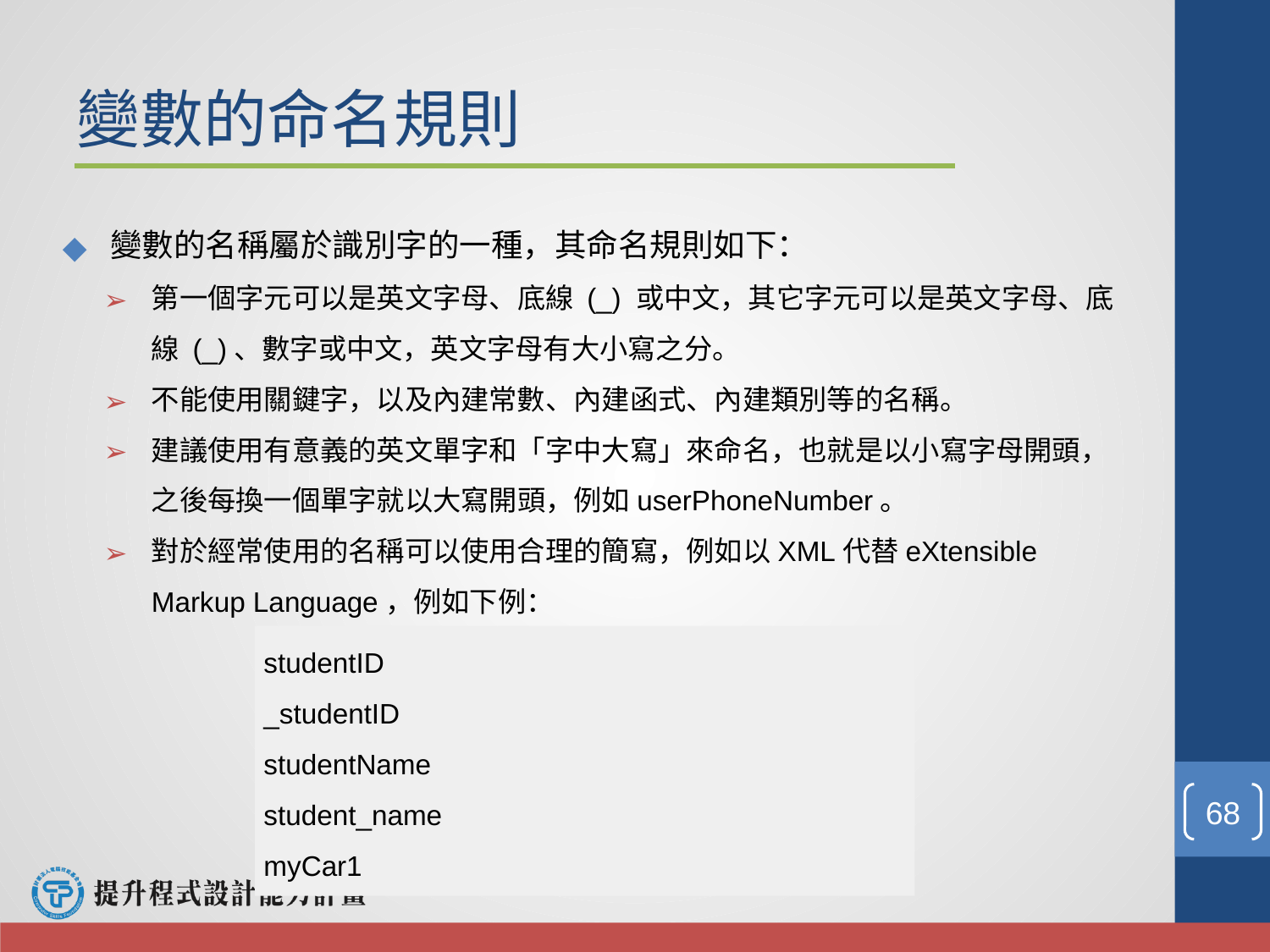

# 變數的命名規則
變數的名稱屬於識別字的一種，其命名規則如下：
第一個字元可以是英文字母、底線 (_) 或中文，其它字元可以是英文字母、底線 (_)、數字或中文，英文字母有大小寫之分。
不能使用關鍵字，以及內建常數、內建函式、內建類別等的名稱。
建議使用有意義的英文單字和「字中大寫」來命名，也就是以小寫字母開頭，之後每換一個單字就以大寫開頭，例如userPhoneNumber。
對於經常使用的名稱可以使用合理的簡寫，例如以XML代替eXtensible Markup Language，例如下例：

studentID
_studentID
studentName
student_name
myCar1

68